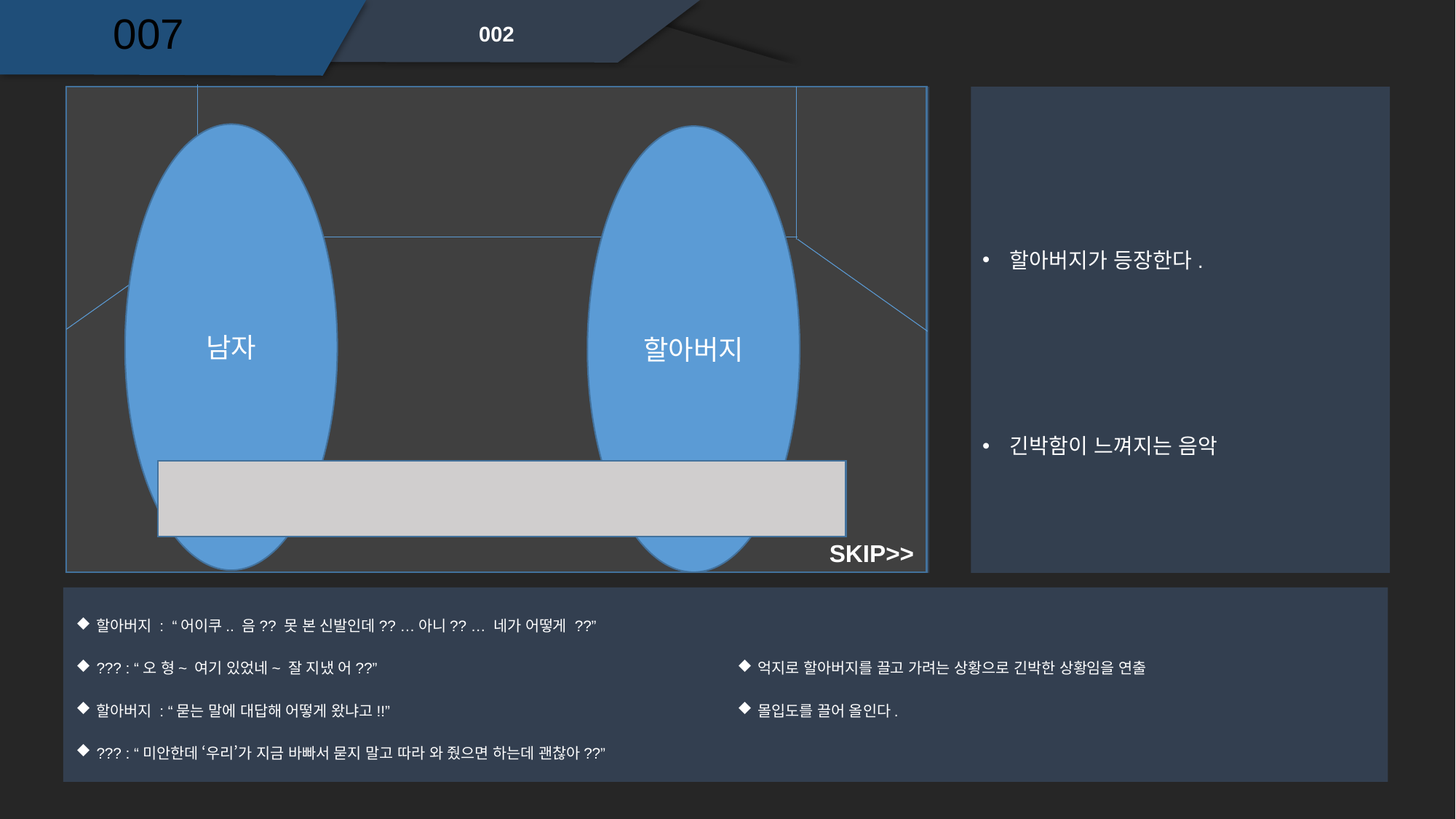

007
002

남자
할아버지
할아버지가 등장한다.
긴박함이 느껴지는 음악

SKIP>>
할아버지 :  “어이쿠.. 음?? 못 본 신발인데?? …아니?? … 네가 어떻게 ??”
??? : “오 형~ 여기 있었네~ 잘 지냈 어??”
할아버지 : “묻는 말에 대답해 어떻게 왔냐고!!”
??? : “미안한데 ‘우리’가 지금 바빠서 묻지 말고 따라 와 줬으면 하는데 괜찮아??”
억지로 할아버지를 끌고 가려는 상황으로 긴박한 상황임을 연출
몰입도를 끌어 올인다.